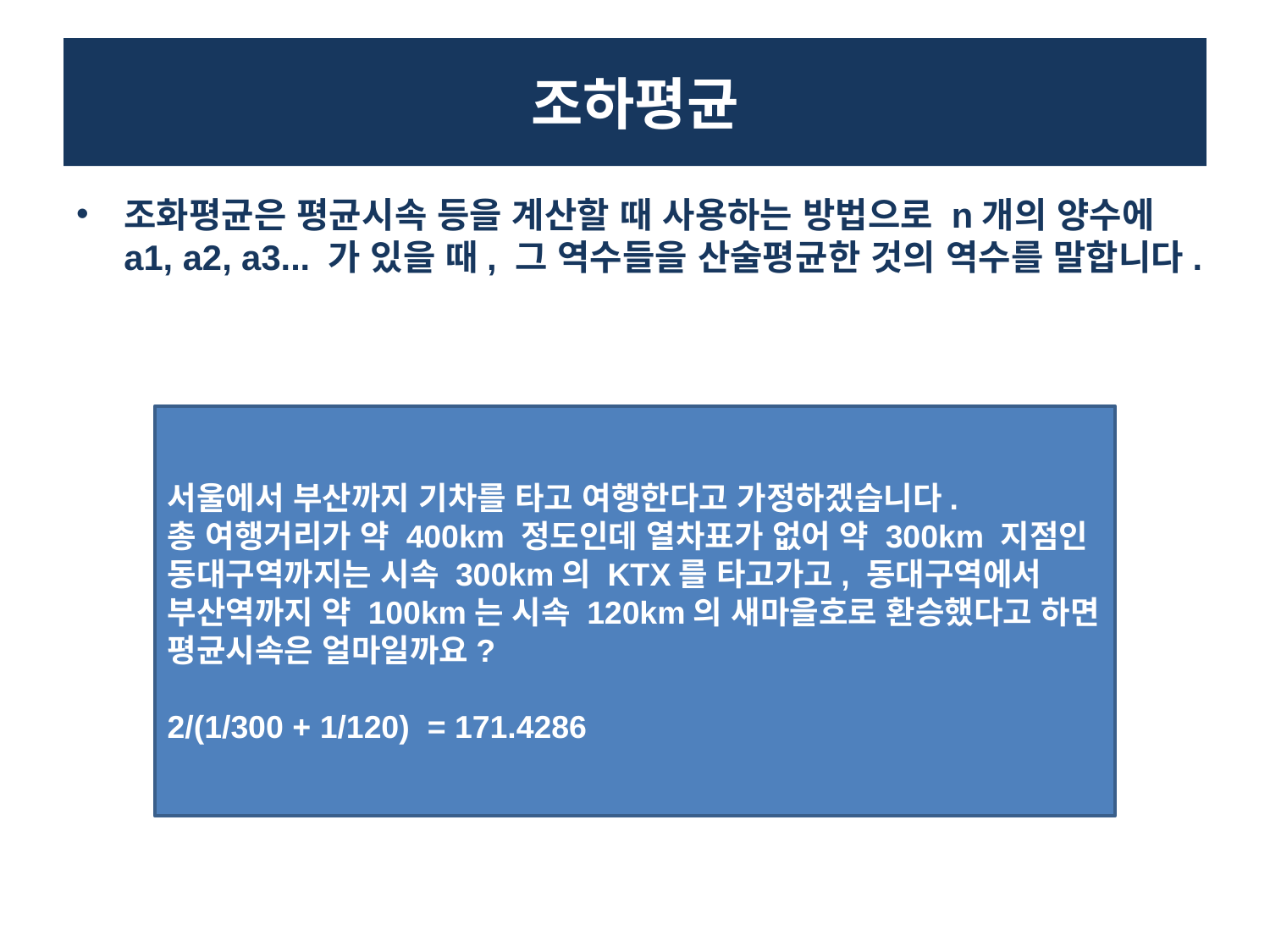

# 조하평균
조화평균은 평균시속 등을 계산할 때 사용하는 방법으로 n개의 양수에 a1, a2, a3... 가 있을 때, 그 역수들을 산술평균한 것의 역수를 말합니다.

서울에서 부산까지 기차를 타고 여행한다고 가정하겠습니다.
총 여행거리가 약 400km 정도인데 열차표가 없어 약 300km 지점인 동대구역까지는 시속 300km의 KTX를 타고가고, 동대구역에서 부산역까지 약 100km는 시속 120km의 새마을호로 환승했다고 하면 평균시속은 얼마일까요?

2/(1/300 + 1/120)  = 171.4286